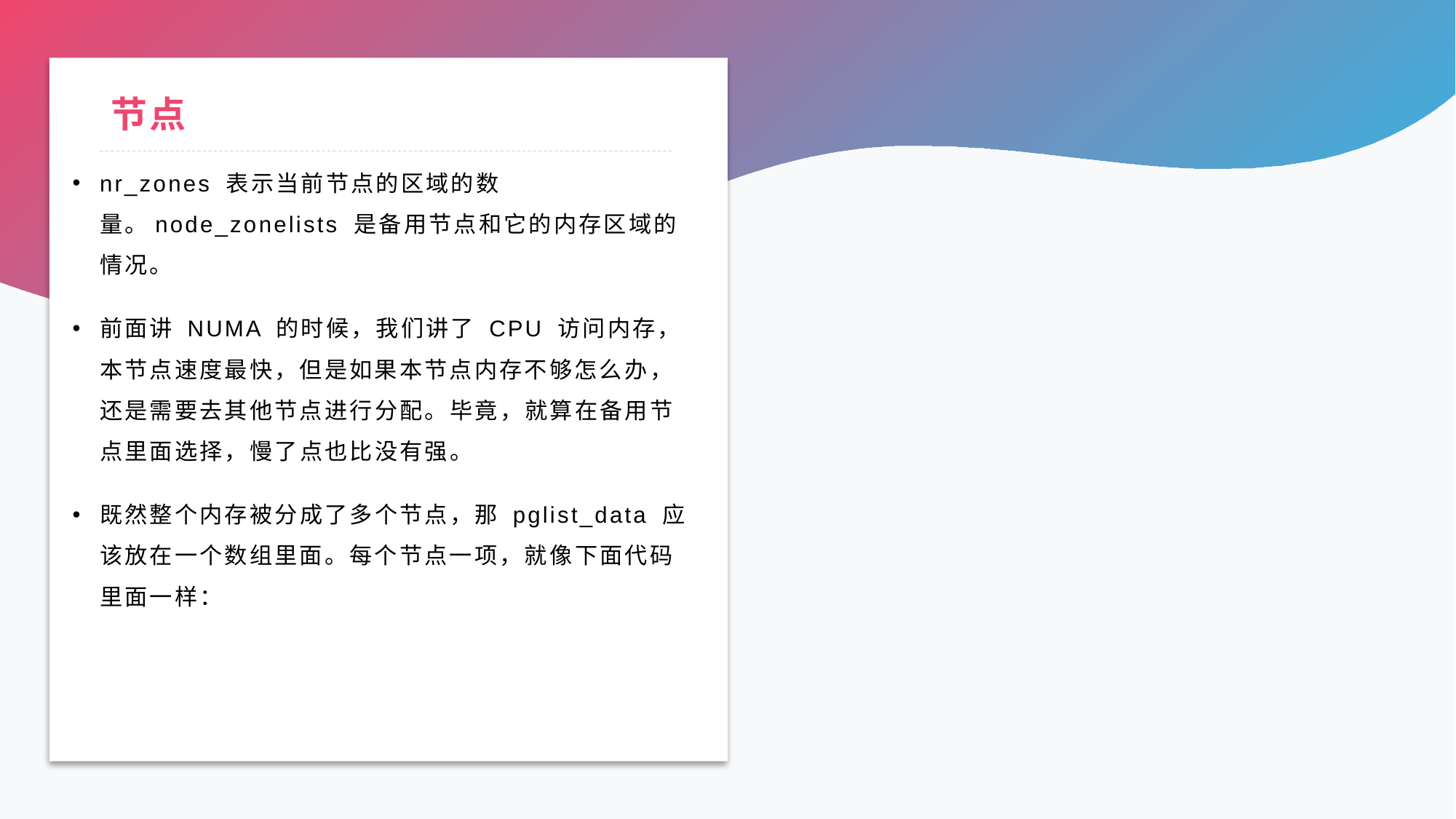

# 节点
nr_zones 表示当前节点的区域的数量。node_zonelists 是备用节点和它的内存区域的情况。
前面讲 NUMA 的时候，我们讲了 CPU 访问内存，本节点速度最快，但是如果本节点内存不够怎么办，还是需要去其他节点进行分配。毕竟，就算在备用节点里面选择，慢了点也比没有强。
既然整个内存被分成了多个节点，那 pglist_data 应该放在一个数组里面。每个节点一项，就像下面代码里面一样：